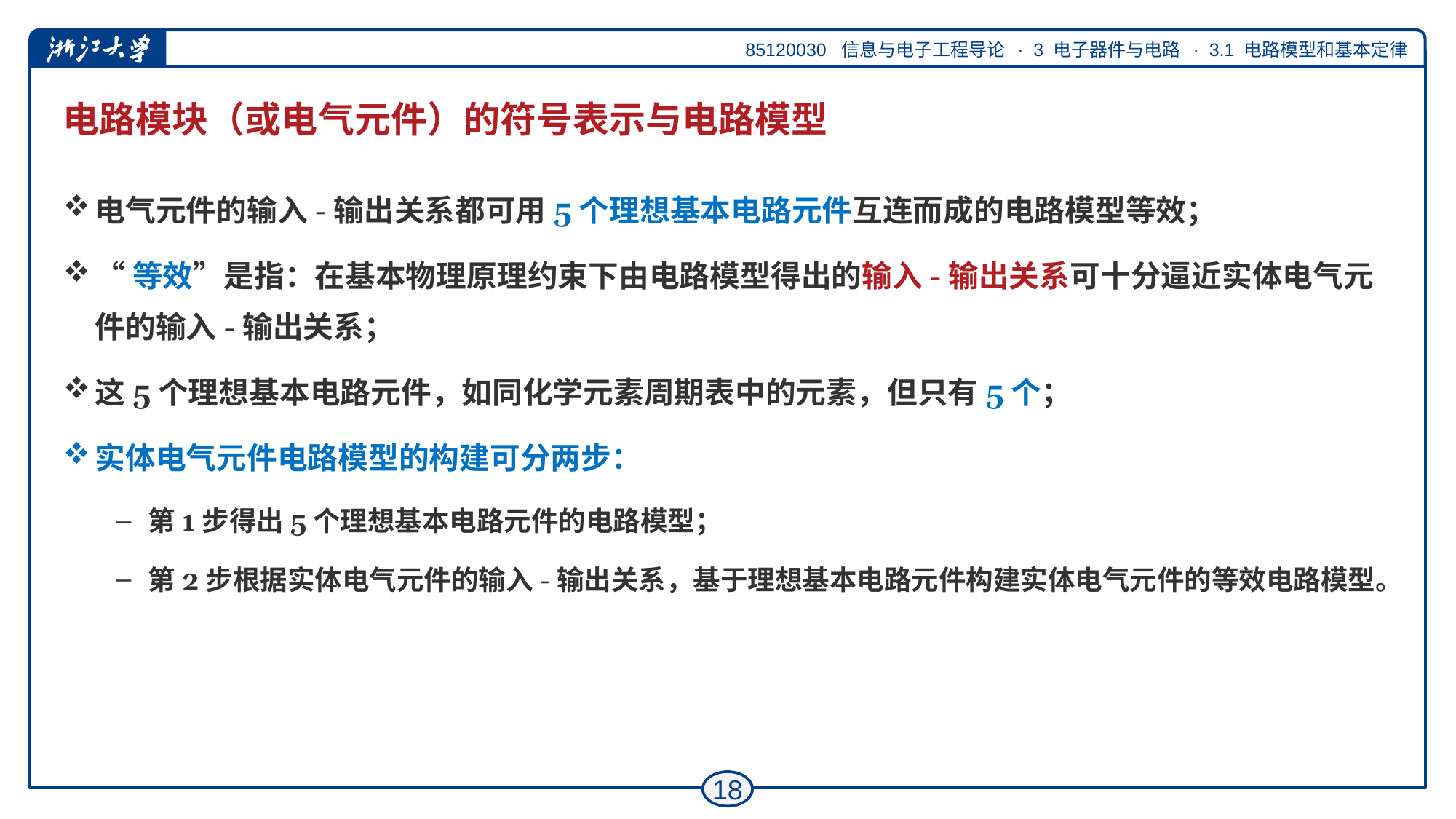

# 电路模块（或电气元件）的符号表示与电路模型
电气元件的输入-输出关系都可用5个理想基本电路元件互连而成的电路模型等效；
“等效”是指：在基本物理原理约束下由电路模型得出的输入-输出关系可十分逼近实体电气元件的输入-输出关系；
这5个理想基本电路元件，如同化学元素周期表中的元素，但只有5个；
实体电气元件电路模型的构建可分两步：
第1步得出5个理想基本电路元件的电路模型；
第2步根据实体电气元件的输入-输出关系，基于理想基本电路元件构建实体电气元件的等效电路模型。